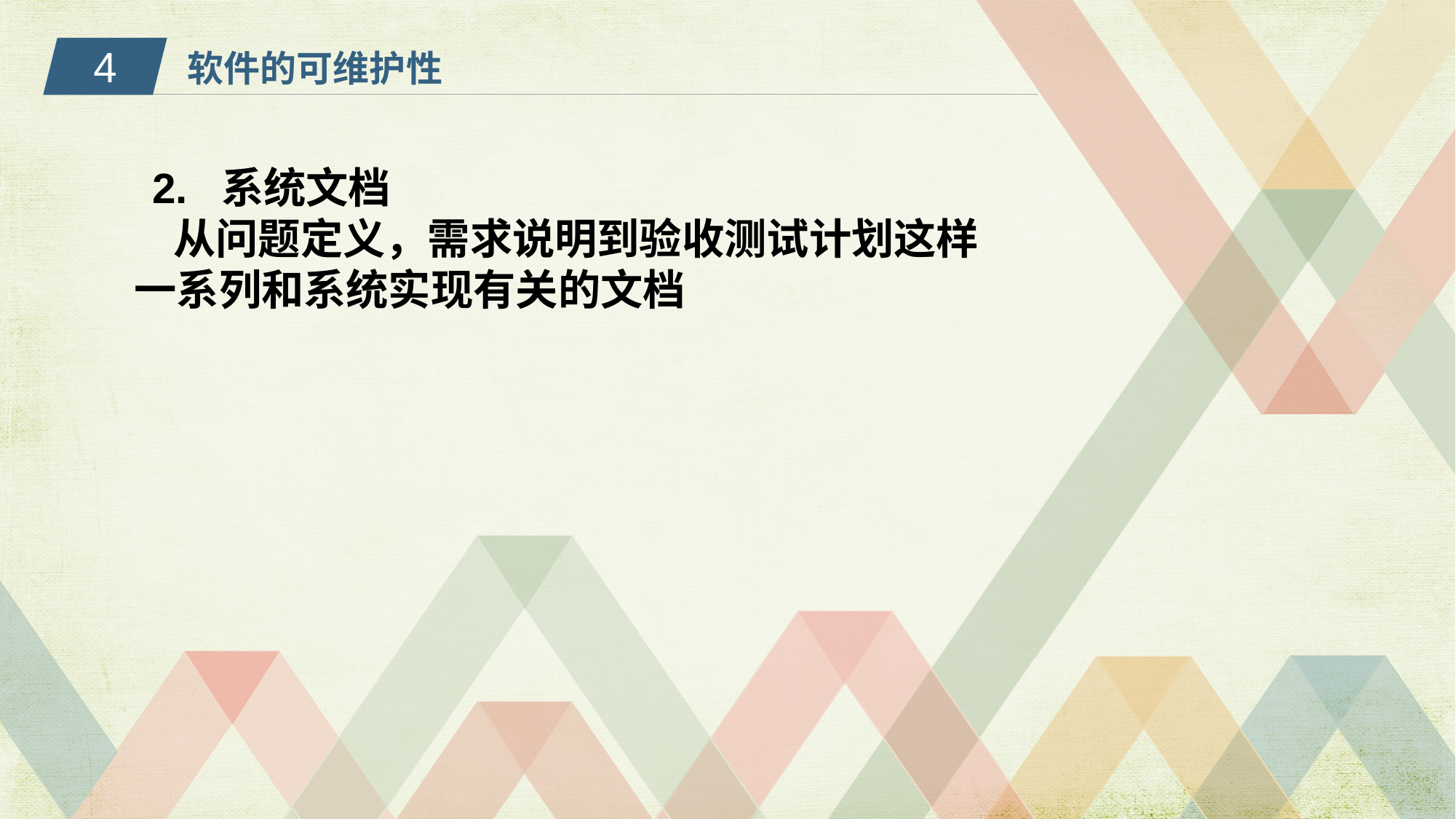

4

软件的可维护性

  2.  系统文档
   从问题定义，需求说明到验收测试计划这样
一系列和系统实现有关的文档